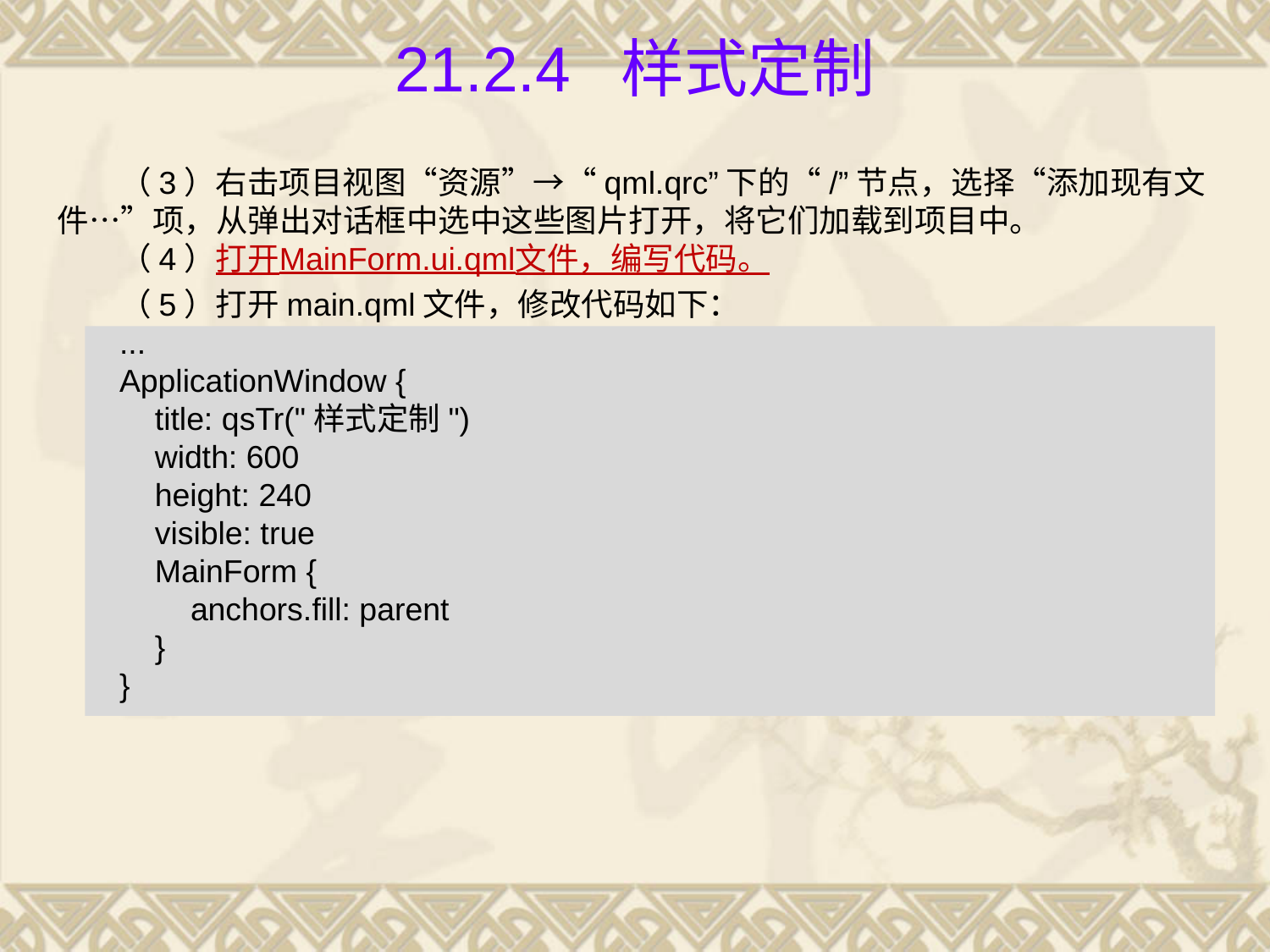

# 21.2.4  样式定制
（3）右击项目视图“资源”→“qml.qrc”下的“/”节点，选择“添加现有文件…”项，从弹出对话框中选中这些图片打开，将它们加载到项目中。
（4）打开MainForm.ui.qml文件，编写代码。
（5）打开main.qml文件，修改代码如下：
...
ApplicationWindow {
    title: qsTr("样式定制")
    width: 600
    height: 240
    visible: true
    MainForm {
        anchors.fill: parent
    }
}